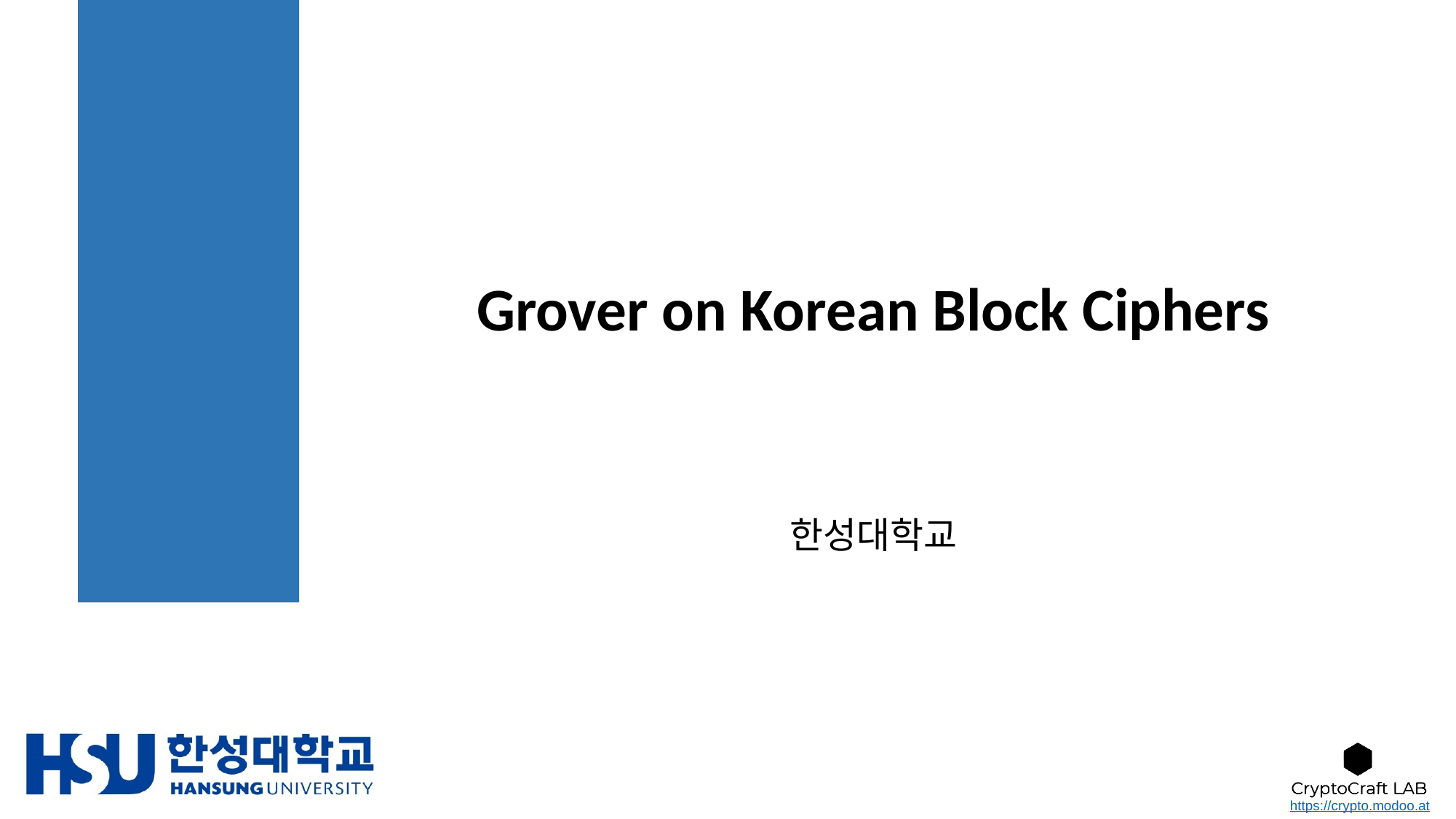

# Grover on Korean Block Ciphers

한성대학교